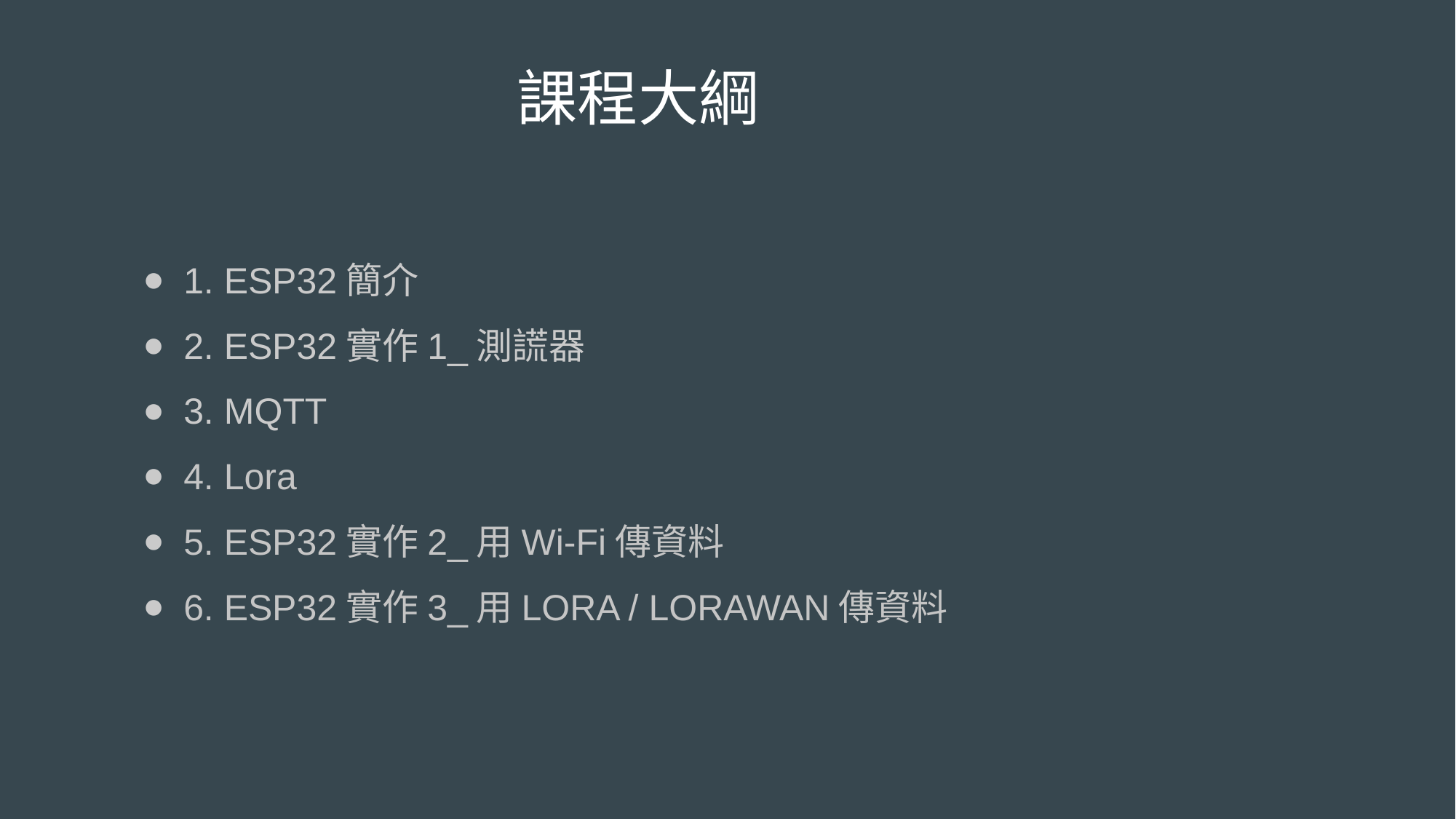

# 課程大綱
1. ESP32簡介
2. ESP32實作1_測謊器
3. MQTT
4. Lora
5. ESP32實作2_用Wi-Fi傳資料
6. ESP32實作3_用LORA / LORAWAN傳資料